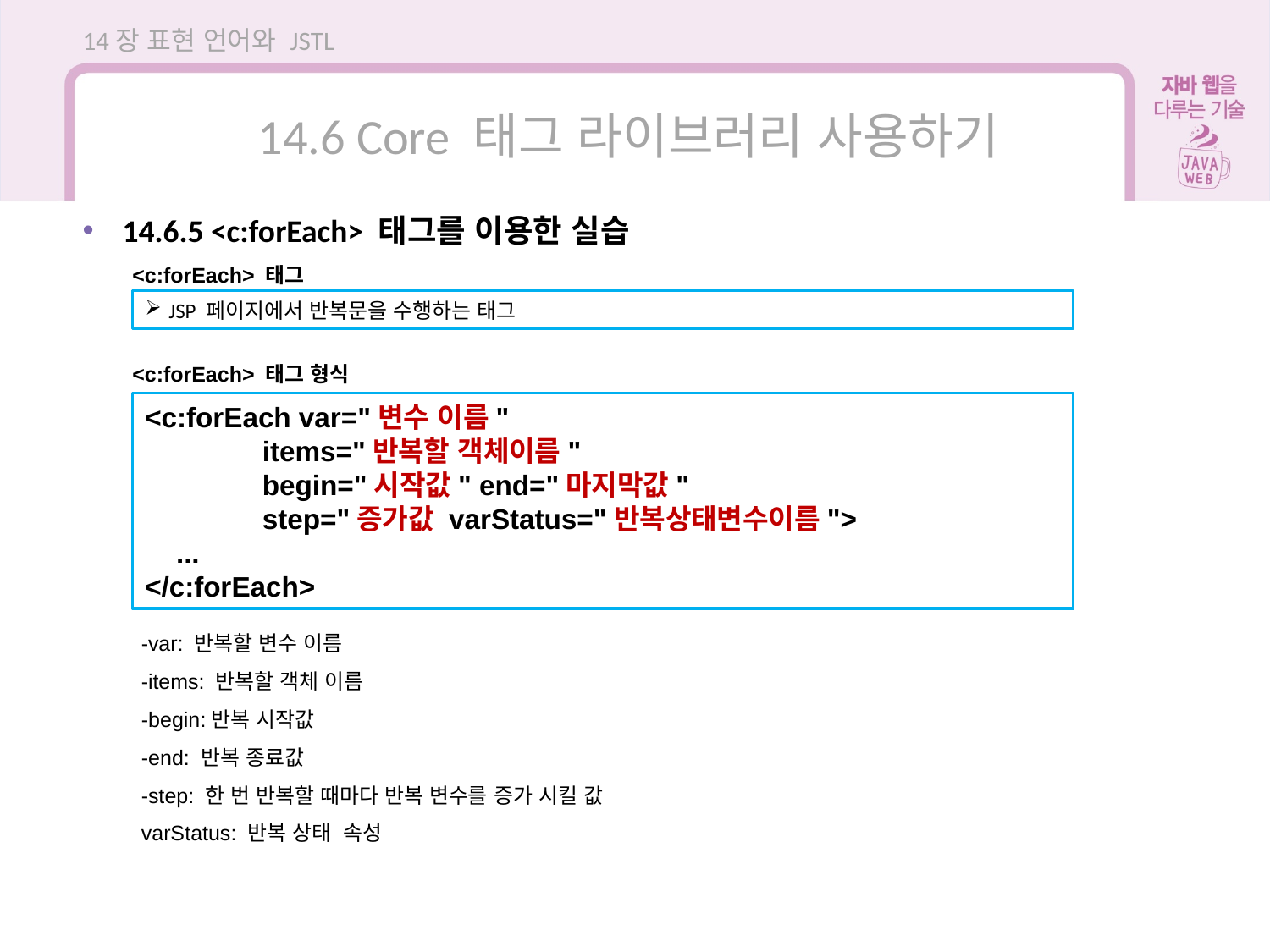

14장 표현 언어와 JSTL
14.6 Core 태그 라이브러리 사용하기
14.6.5 <c:forEach> 태그를 이용한 실습
<c:forEach> 태그
JSP 페이지에서 반복문을 수행하는 태그
<c:forEach> 태그 형식
<c:forEach var="변수 이름"
               items="반복할 객체이름"
               begin="시작값" end="마지막값"
               step="증가값 varStatus="반복상태변수이름">
    ...
</c:forEach>
-var: 반복할 변수 이름
-items: 반복할 객체 이름
-begin:반복 시작값
-end: 반복 종료값
-step: 한 번 반복할 때마다 반복 변수를 증가 시킬 값
varStatus: 반복 상태  속성